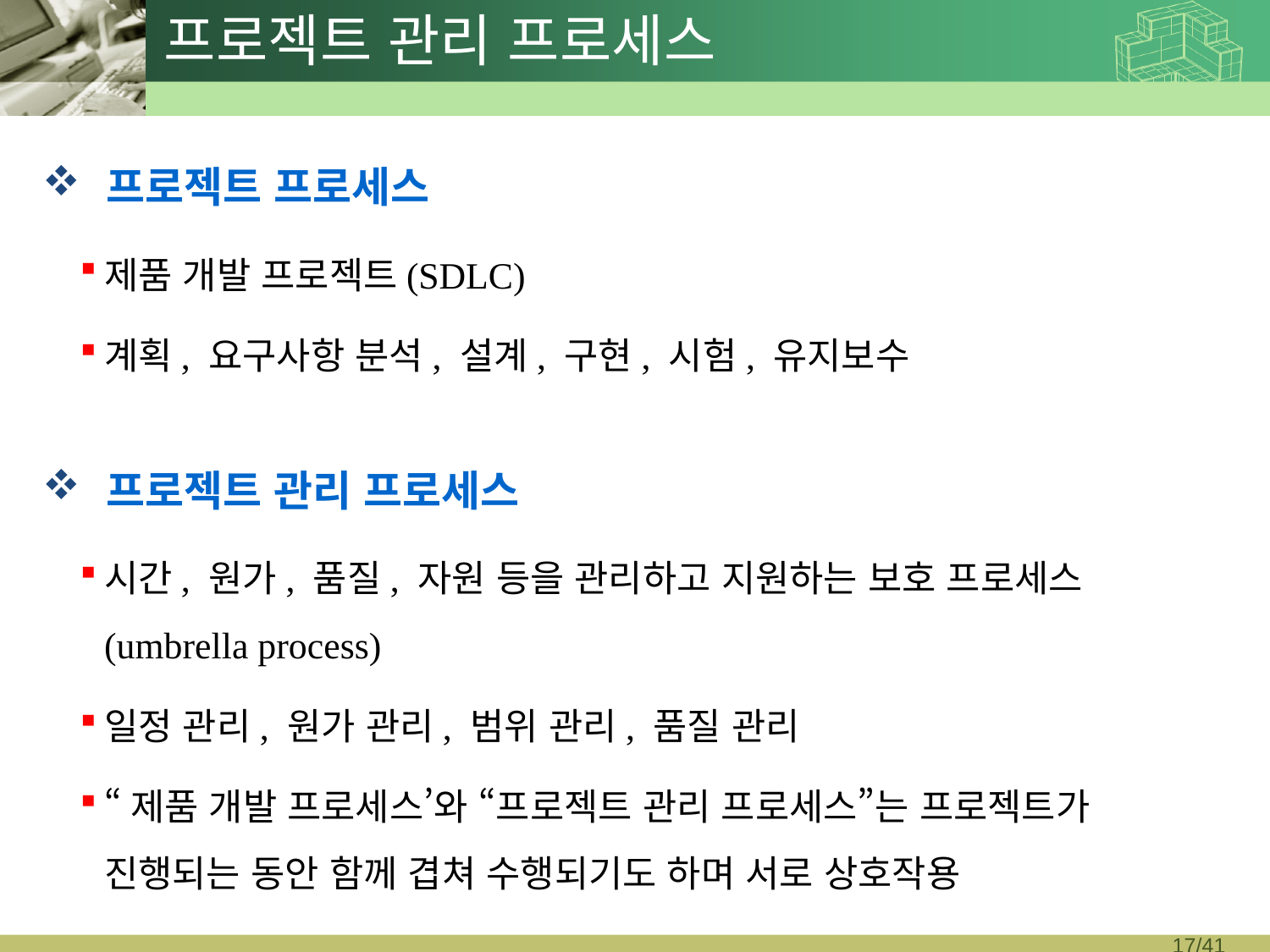

# 프로젝트 관리 프로세스
프로젝트 프로세스
제품 개발 프로젝트(SDLC)
계획, 요구사항 분석, 설계, 구현, 시험, 유지보수

프로젝트 관리 프로세스
시간, 원가, 품질, 자원 등을 관리하고 지원하는 보호 프로세스(umbrella process)
일정 관리, 원가 관리, 범위 관리, 품질 관리
“제품 개발 프로세스’와 “프로젝트 관리 프로세스”는 프로젝트가 진행되는 동안 함께 겹쳐 수행되기도 하며 서로 상호작용